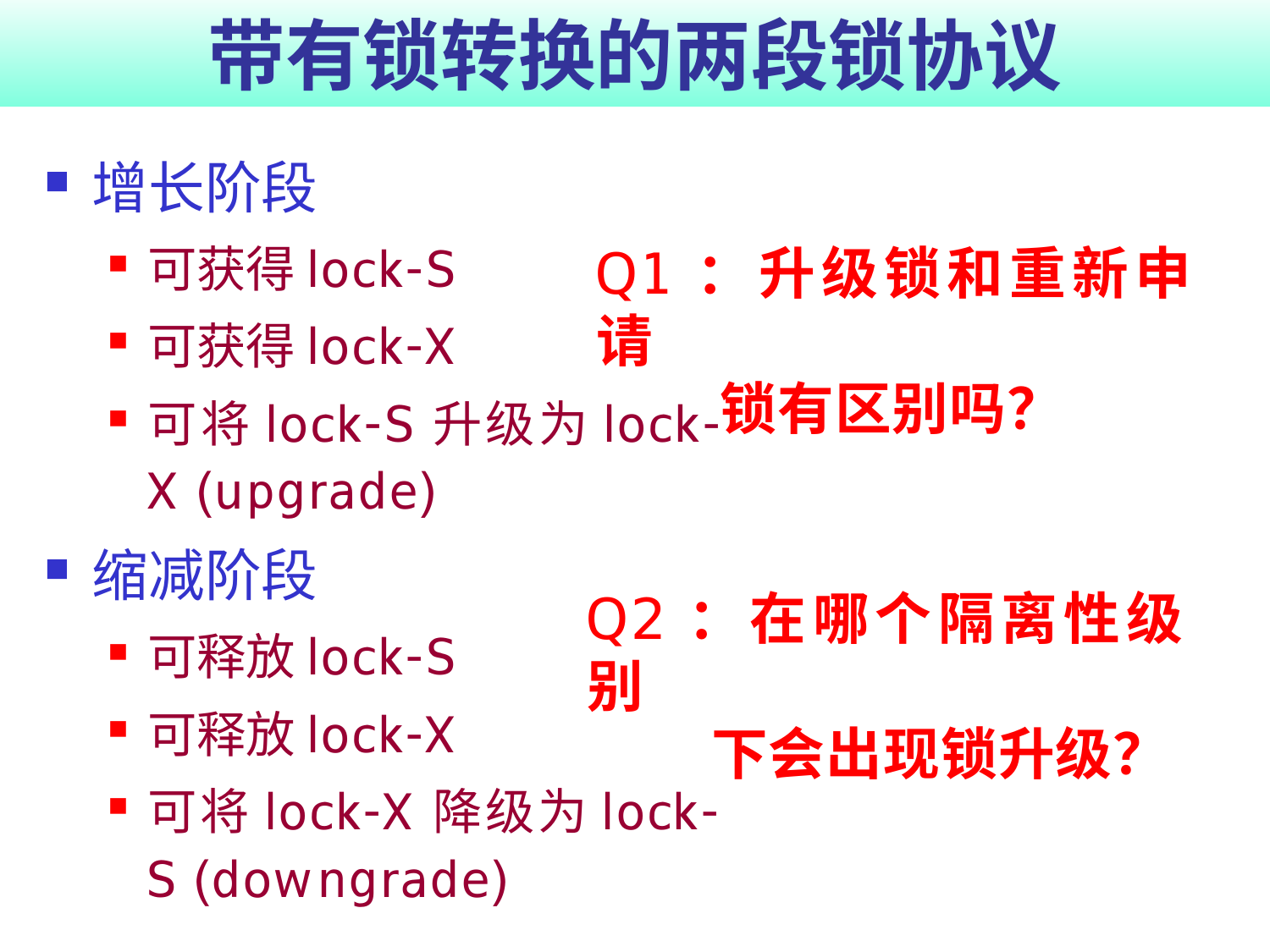

# 带有锁转换的两段锁协议
增长阶段
可获得lock-S
可获得lock-X
可将lock-S升级为lock-X (upgrade)
缩减阶段
可释放lock-S
可释放lock-X
可将lock-X降级为lock-S (downgrade)
Q1：升级锁和重新申请
        锁有区别吗？
Q2：在哪个隔离性级别
        下会出现锁升级？